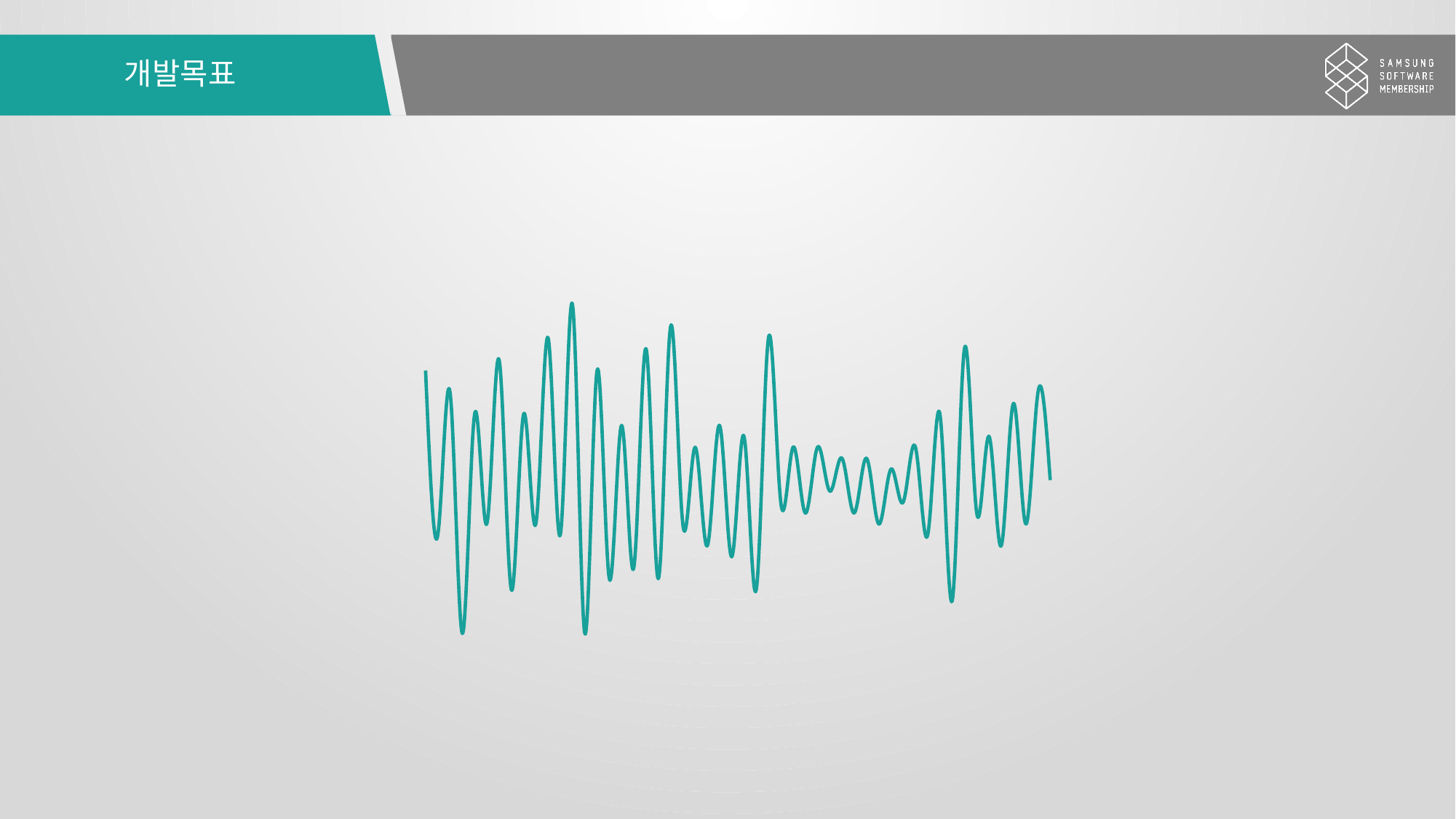

# 개발목표

### Chart

| Category | 계열 1 |
|---|---|
| 항목 1 | 10.0 |
| 항목 2 | -5.0 |
| 항목 3 | 8.0 |
| 항목 4 | -14.0 |
| 5 | 6.0 |
| 6 | -4.0 |